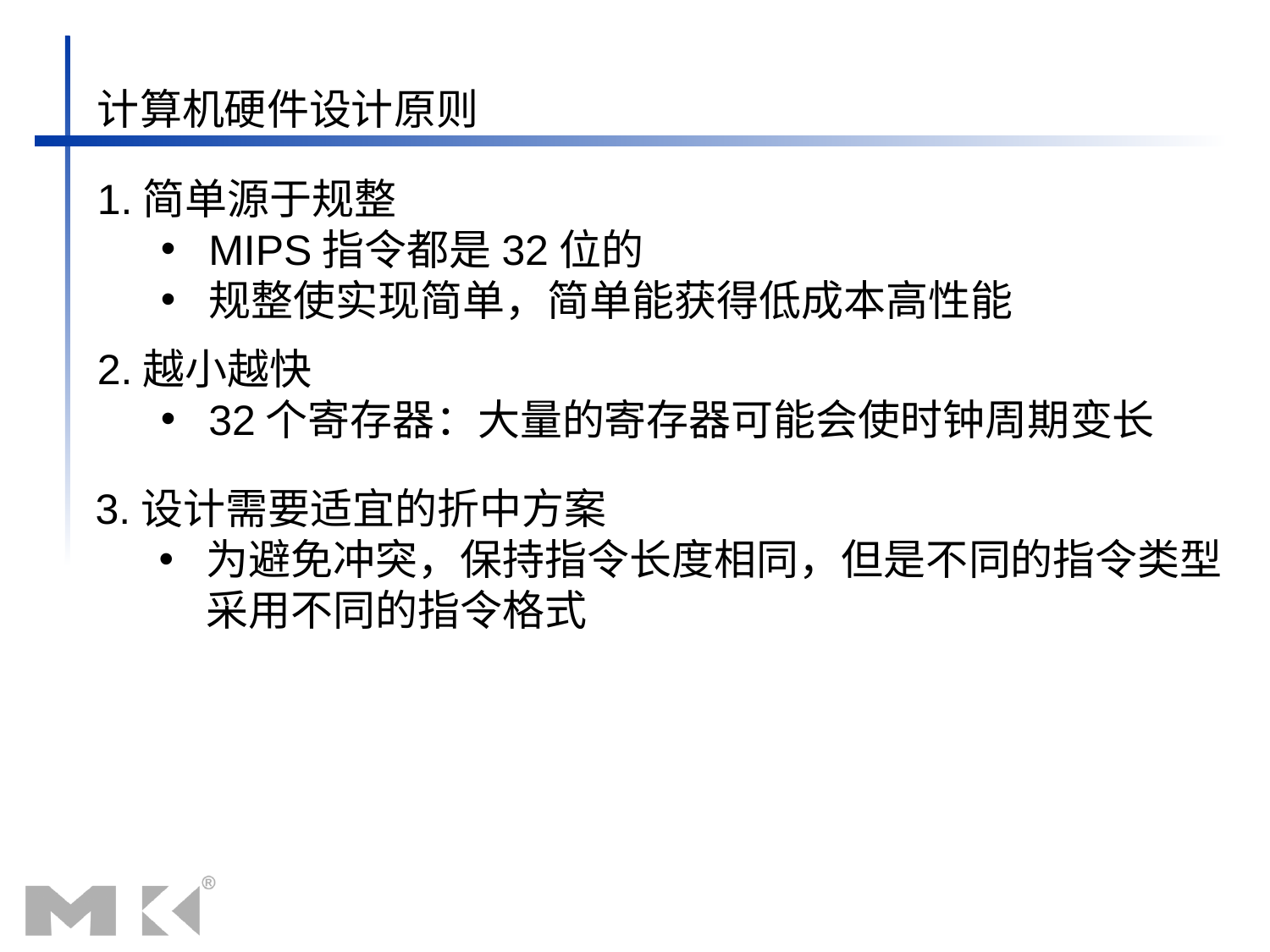

计算机硬件设计原则
1.简单源于规整
MIPS指令都是32位的
规整使实现简单，简单能获得低成本高性能

2.越小越快
32个寄存器：大量的寄存器可能会使时钟周期变长
3.设计需要适宜的折中方案
为避免冲突，保持指令长度相同，但是不同的指令类型采用不同的指令格式